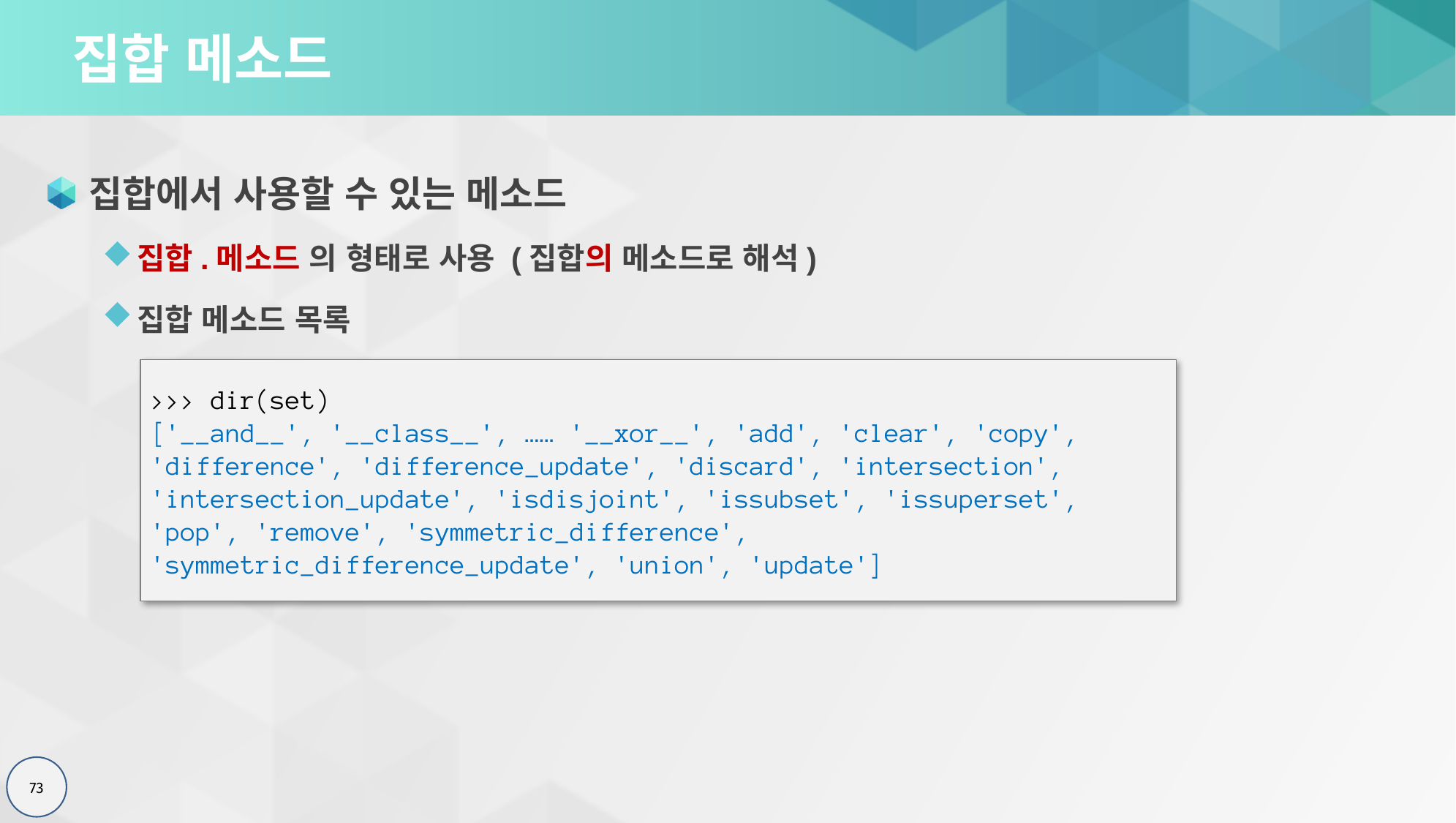

# 집합 메소드
집합에서 사용할 수 있는 메소드
집합.메소드 의 형태로 사용 (집합의 메소드로 해석)
집합 메소드 목록
>>> dir(set)
['__and__', '__class__', …… '__xor__', 'add', 'clear', 'copy', 'difference', 'difference_update', 'discard', 'intersection', 'intersection_update', 'isdisjoint', 'issubset', 'issuperset', 'pop', 'remove', 'symmetric_difference', 'symmetric_difference_update', 'union', 'update']